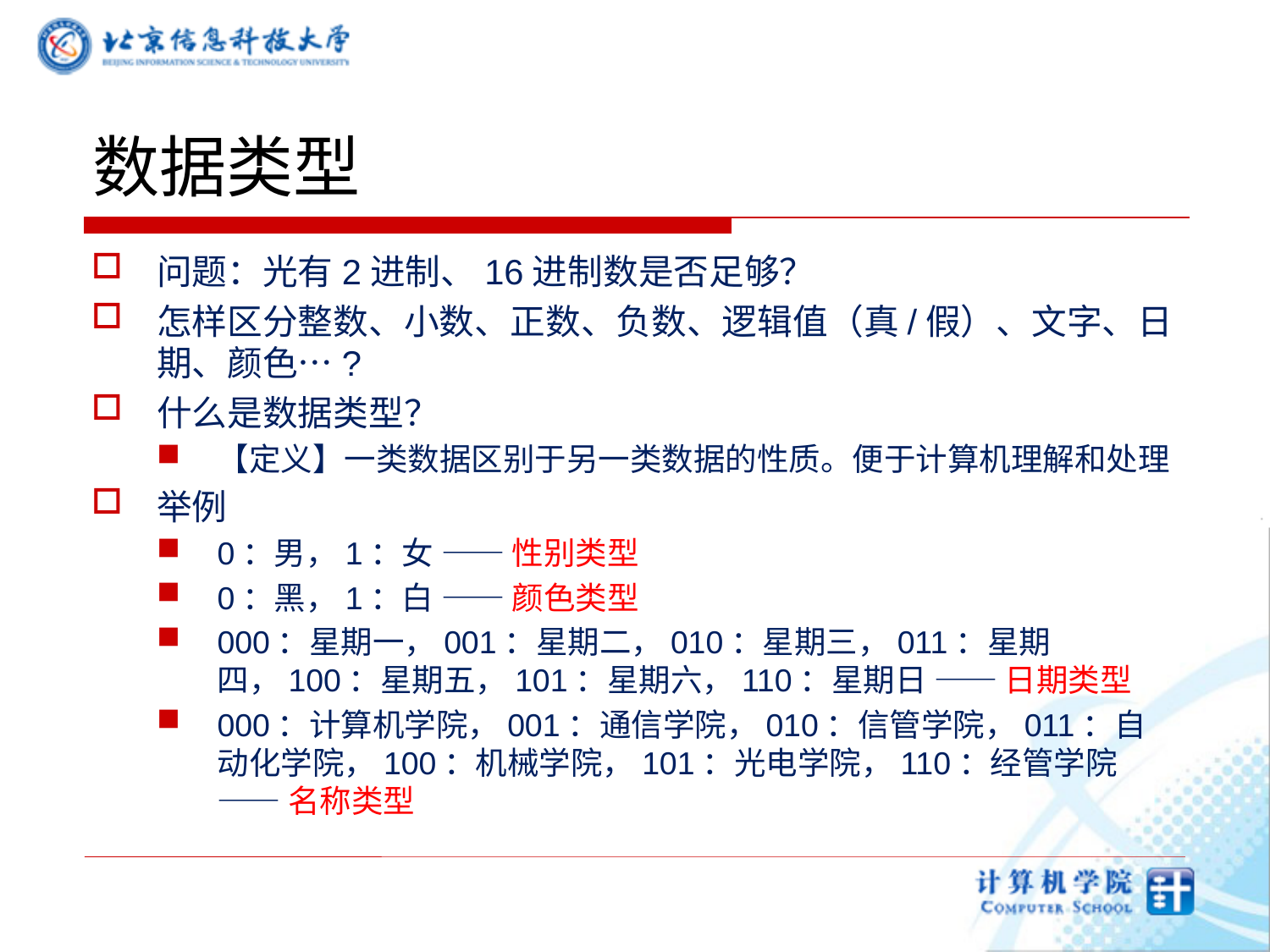

# 数据类型
问题：光有2进制、16进制数是否足够？
怎样区分整数、小数、正数、负数、逻辑值（真/假）、文字、日期、颜色…?
什么是数据类型？
【定义】一类数据区别于另一类数据的性质。便于计算机理解和处理
举例
0：男，1：女 —— 性别类型
0：黑，1：白 —— 颜色类型
000：星期一，001：星期二，010：星期三，011：星期四，100：星期五，101：星期六，110：星期日 —— 日期类型
000：计算机学院，001：通信学院，010：信管学院，011：自动化学院，100：机械学院，101：光电学院，110：经管学院 —— 名称类型